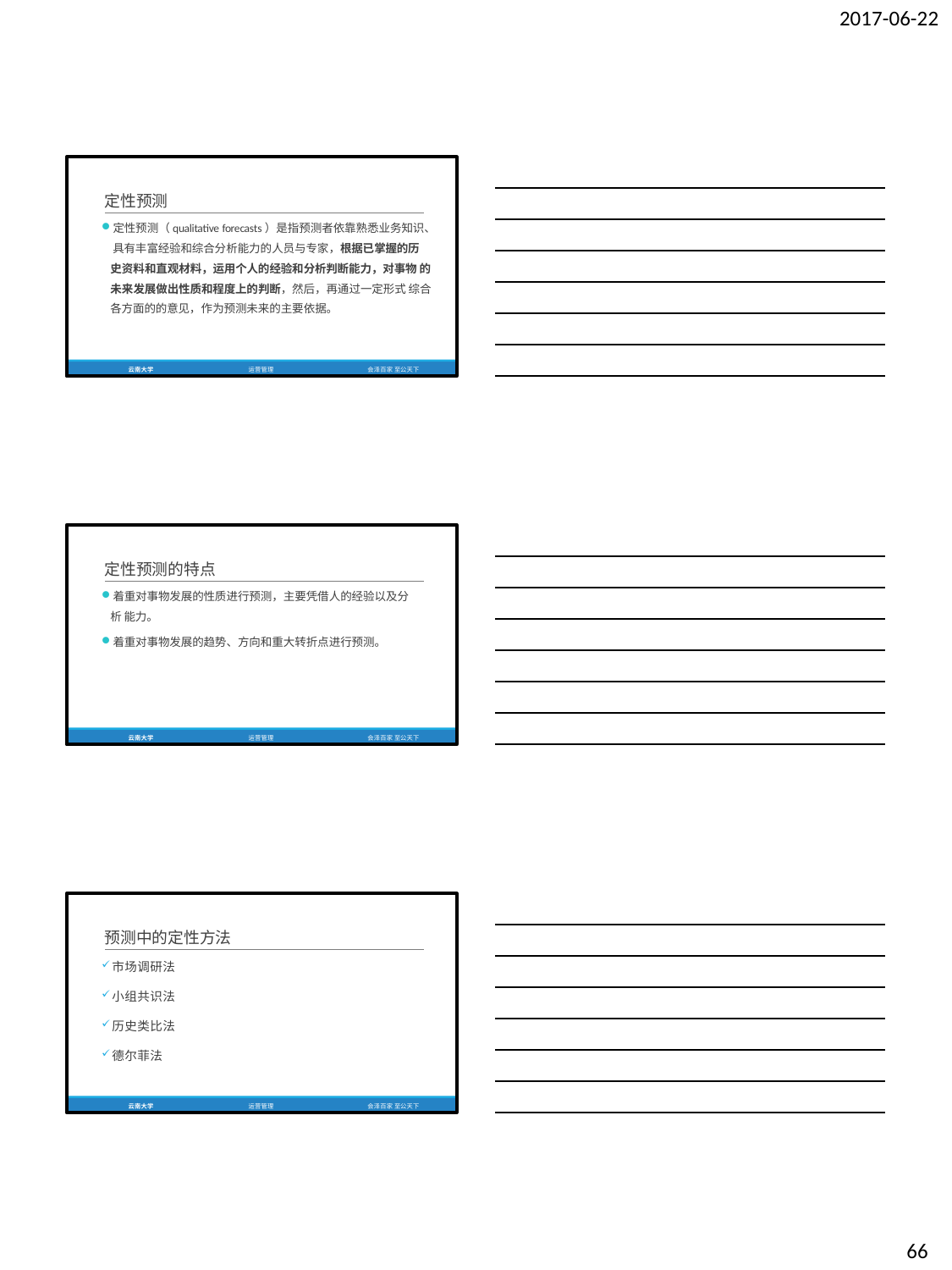

2017-06-22

定性预测
定性预测（qualitative forecasts）是指预测者依靠熟悉业务知识、 具有丰富经验和综合分析能力的人员与专家，根据已掌握的历 史资料和直观材料，运用个人的经验和分析判断能力，对事物 的未来发展做出性质和程度上的判断，然后，再通过一定形式 综合各方面的的意见，作为预测未来的主要依据。

云南大学
运营管理
会泽百家 至公天下

定性预测的特点
着重对事物发展的性质进行预测，主要凭借人的经验以及分析 能力。

着重对事物发展的趋势、方向和重大转折点进行预测。

云南大学
运营管理
会泽百家 至公天下

预测中的定性方法
市场调研法

小组共识法

历史类比法

德尔菲法

云南大学
运营管理
会泽百家 至公天下

66